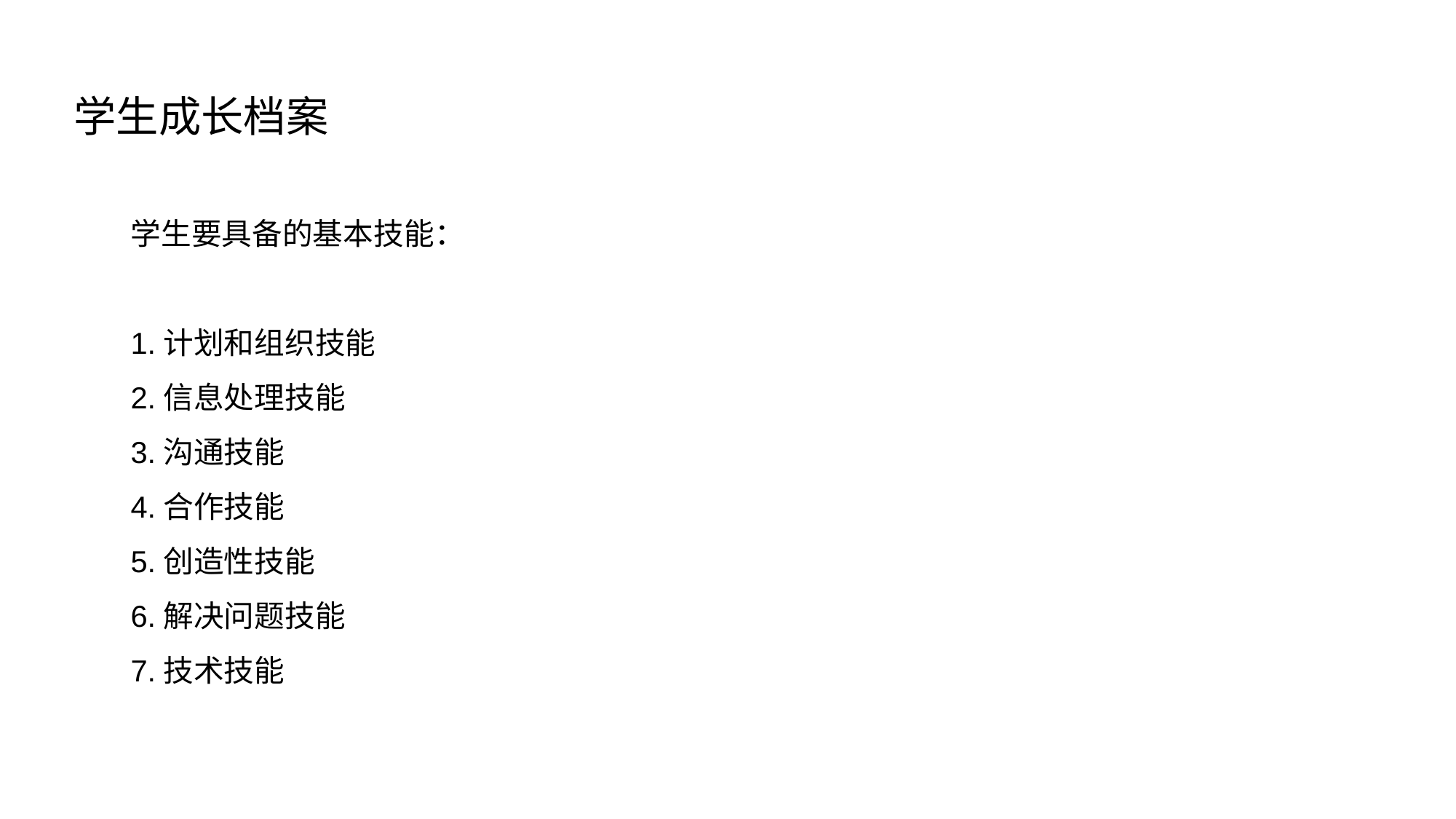

学生成长档案
学生要具备的基本技能：

1.计划和组织技能
2.信息处理技能
3.沟通技能
4.合作技能
5.创造性技能
6.解决问题技能
7.技术技能